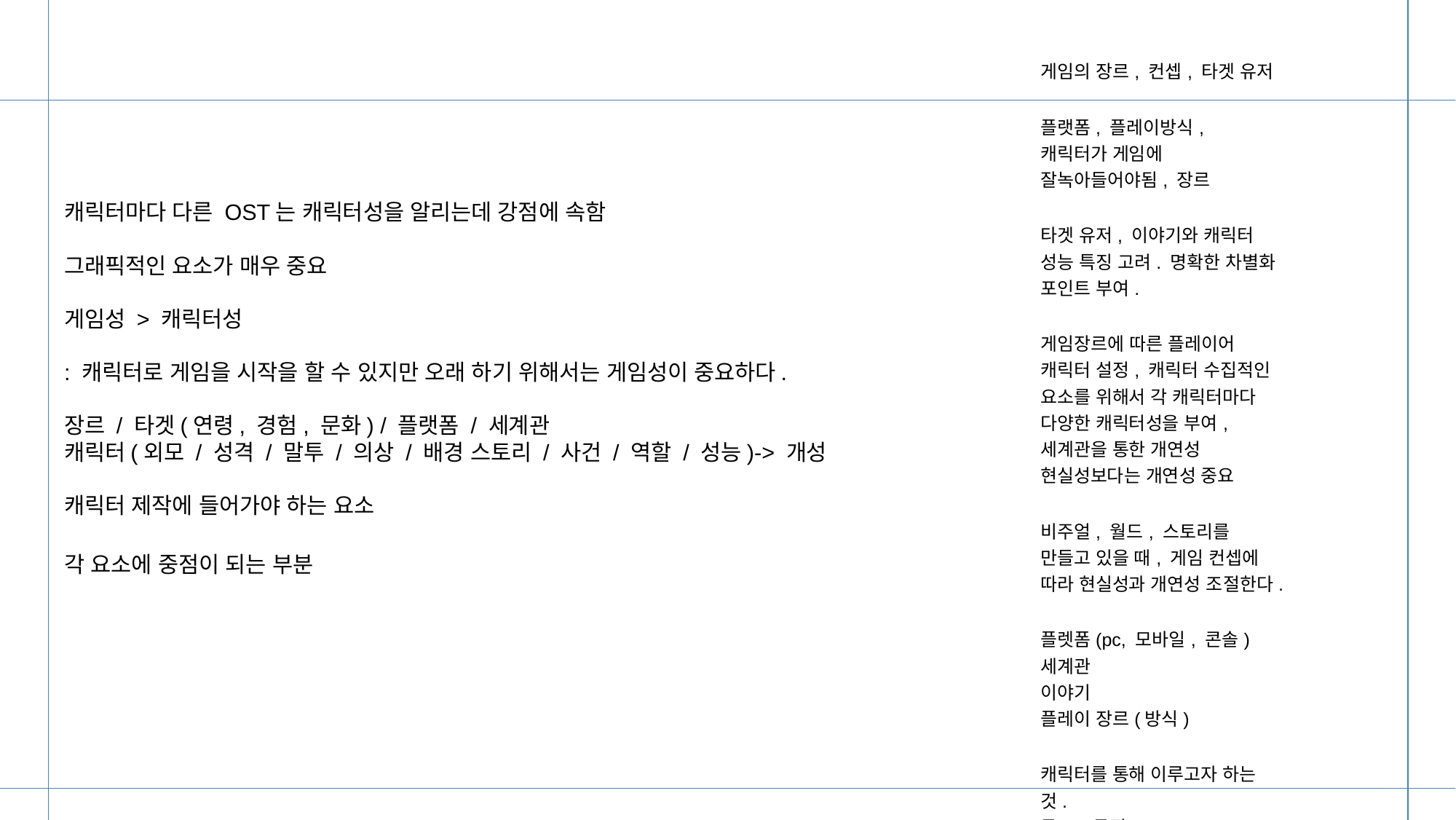

| 게임의 장르, 컨셉, 타겟 유저 |
| --- |
| 플랫폼, 플레이방식, 캐릭터가 게임에 잘녹아들어야됨, 장르 |
| 타겟 유저, 이야기와 캐릭터 성능 특징 고려. 명확한 차별화 포인트 부여. |
| 게임장르에 따른 플레이어 캐릭터 설정, 캐릭터 수집적인 요소를 위해서 각 캐릭터마다 다양한 캐릭터성을 부여, 세계관을 통한 개연성 현실성보다는 개연성 중요 |
| 비주얼, 월드, 스토리를 만들고 있을 때, 게임 컨셉에 따라 현실성과 개연성 조절한다. |
| 플렛폼(pc, 모바일, 콘솔) 세계관 이야기 플레이 장르(방식) |
| 캐릭터를 통해 이루고자 하는 것. 목표, 목적. |
캐릭터마다 다른 OST는 캐릭터성을 알리는데 강점에 속함

그래픽적인 요소가 매우 중요

게임성 > 캐릭터성

: 캐릭터로 게임을 시작을 할 수 있지만 오래 하기 위해서는 게임성이 중요하다.

장르 / 타겟(연령, 경험, 문화) / 플랫폼 / 세계관
캐릭터(외모 / 성격 / 말투 / 의상 / 배경 스토리 / 사건 / 역할 / 성능)-> 개성

캐릭터 제작에 들어가야 하는 요소
각 요소에 중점이 되는 부분